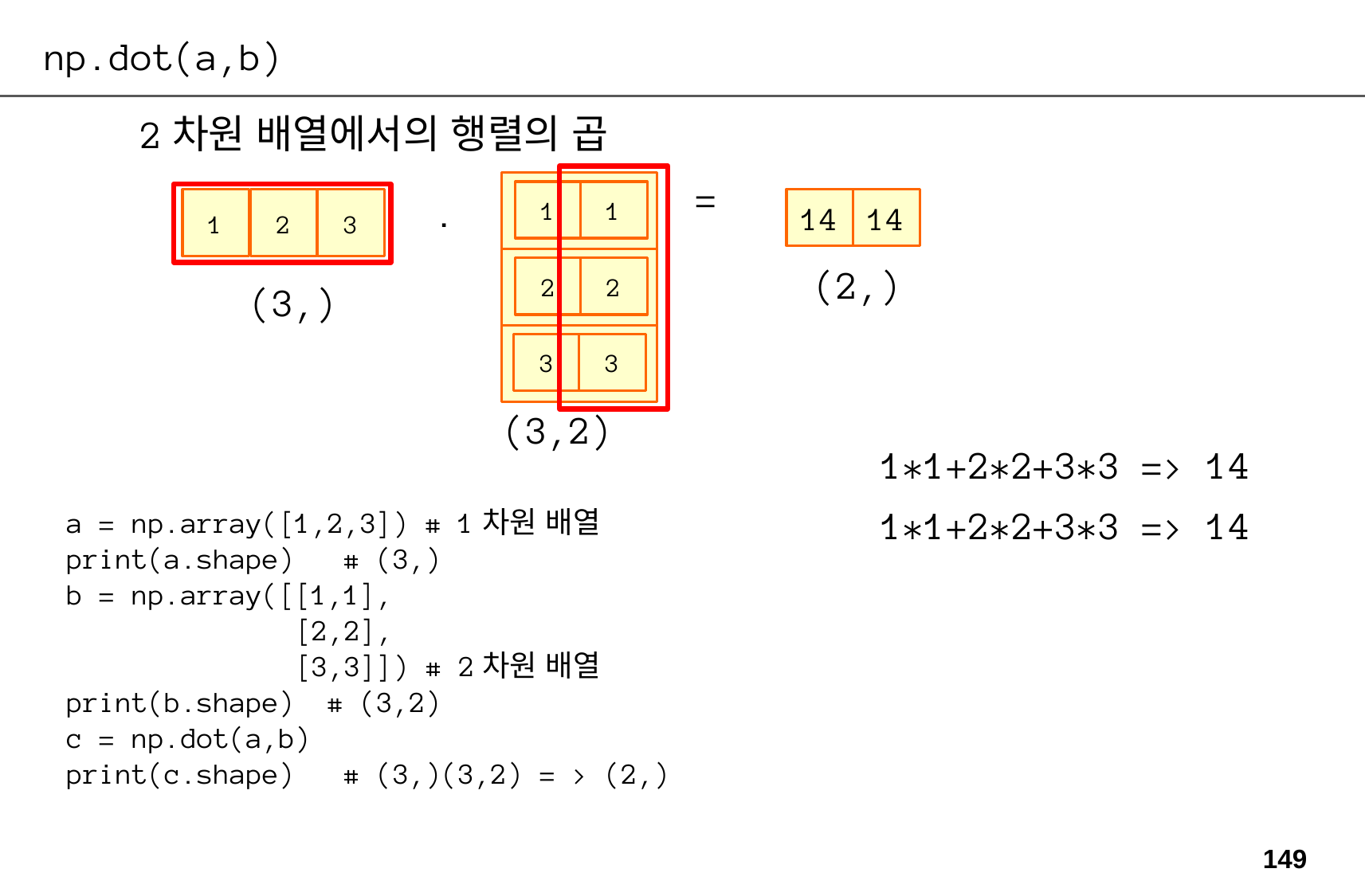

np.dot(a,b)
2차원 배열에서의 행렬의 곱

=

.
1
1

14
14
1
2
3

(2,)
2
2
(3,)

3
3
(3,2)
1*1+2*2+3*3 => 14
1*1+2*2+3*3 => 14
a = np.array([1,2,3]) # 1차원 배열
print(a.shape)   # (3,)
b = np.array([[1,1],
              [2,2],
              [3,3]]) # 2차원 배열
print(b.shape)  # (3,2)
c = np.dot(a,b)
print(c.shape)   # (3,)(3,2) = > (2,)